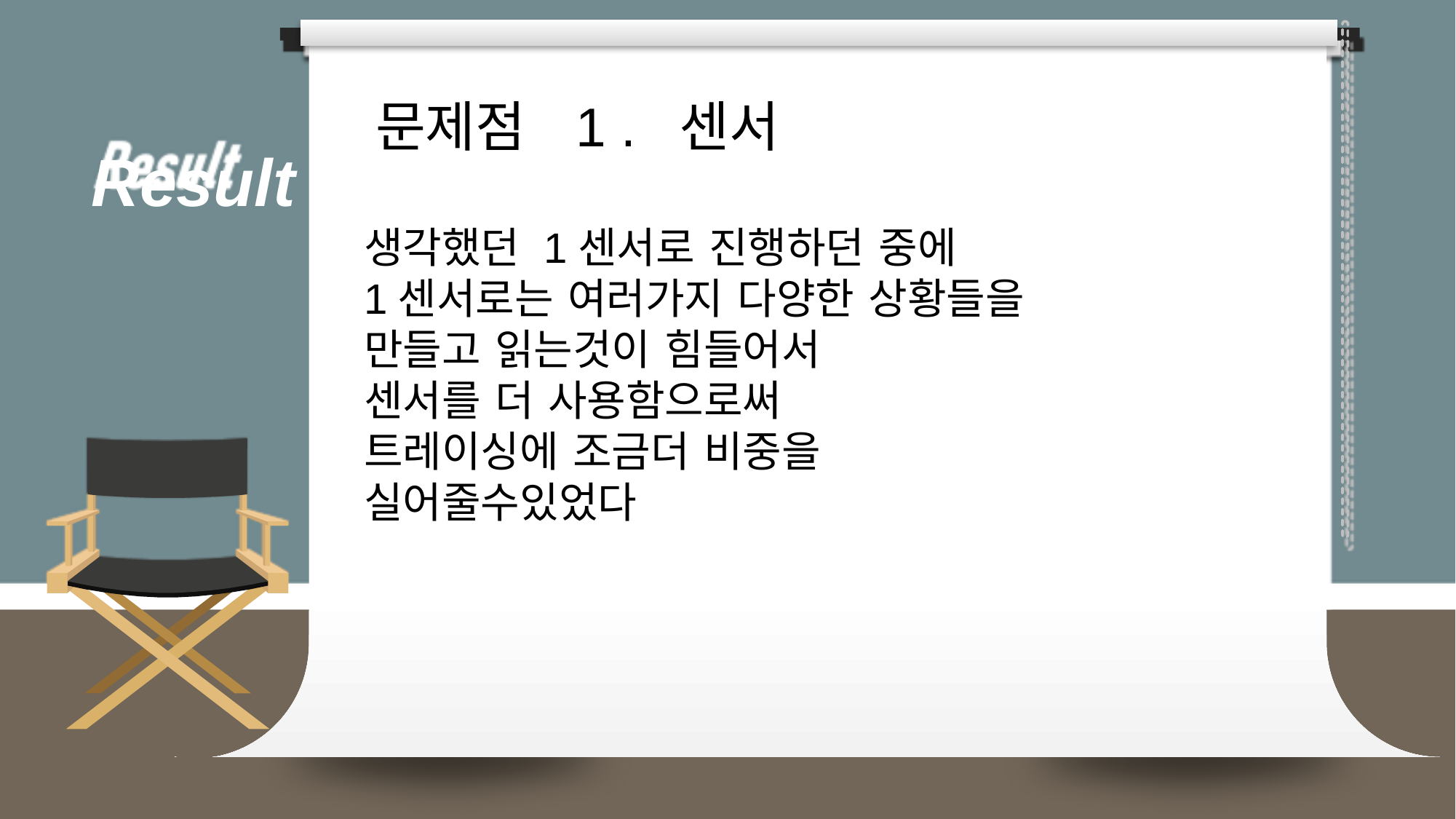

# 문제점  1 .  센서

Result

생각했던 1센서로 진행하던 중에
1센서로는 여러가지 다양한 상황들을 만들고 읽는것이 힘들어서
센서를 더 사용함으로써
트레이싱에 조금더 비중을
실어줄수있었다